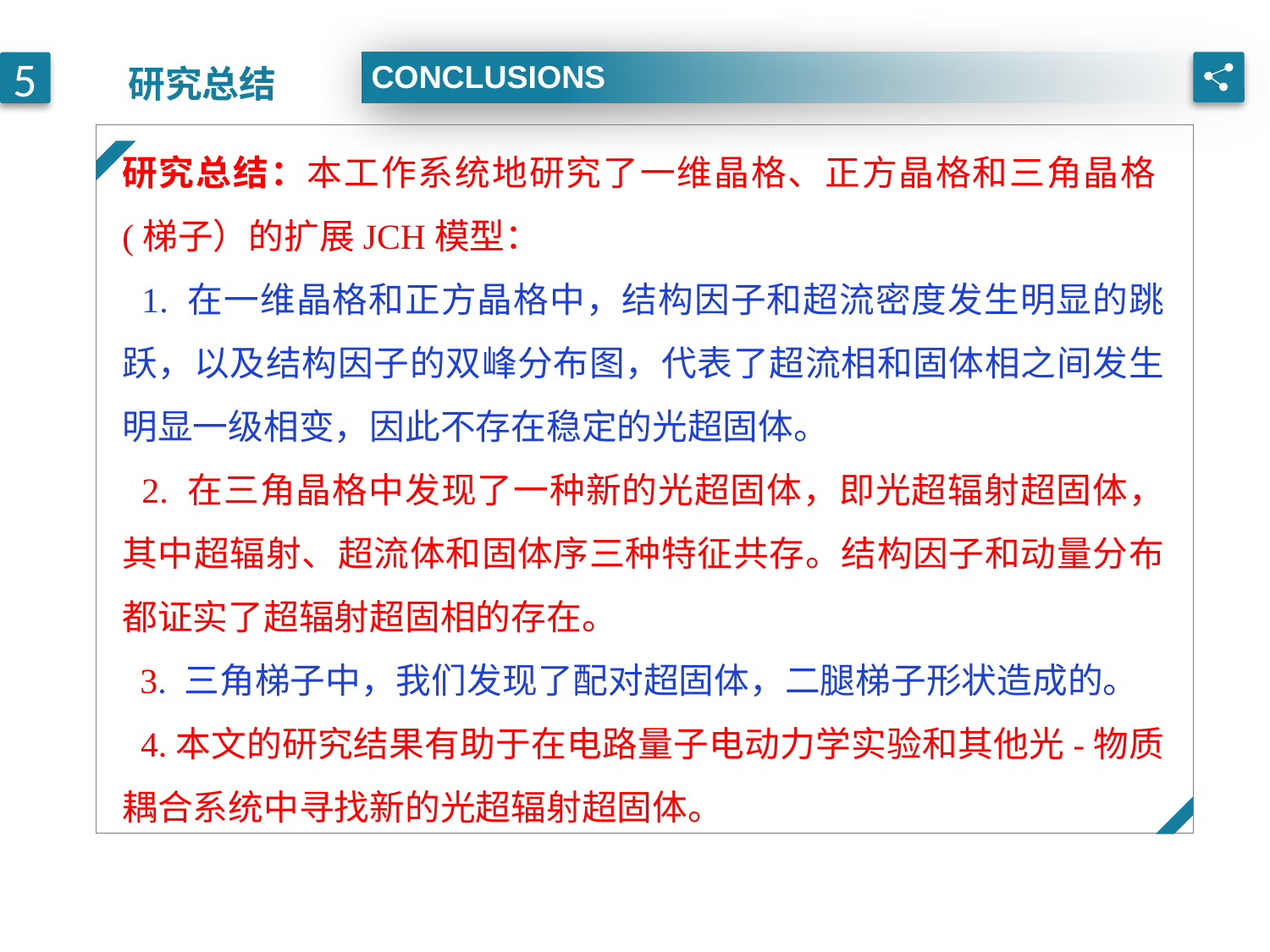

研究总结

CONCLUSIONS

5

研究总结：本工作系统地研究了一维晶格、正方晶格和三角晶格(梯子）的扩展JCH模型：
  1. 在一维晶格和正方晶格中，结构因子和超流密度发生明显的跳跃，以及结构因子的双峰分布图，代表了超流相和固体相之间发生明显一级相变，因此不存在稳定的光超固体。
  2. 在三角晶格中发现了一种新的光超固体，即光超辐射超固体，其中超辐射、超流体和固体序三种特征共存。结构因子和动量分布都证实了超辐射超固相的存在。
  3. 三角梯子中，我们发现了配对超固体，二腿梯子形状造成的。
  4.本文的研究结果有助于在电路量子电动力学实验和其他光-物质耦合系统中寻找新的光超辐射超固体。

32